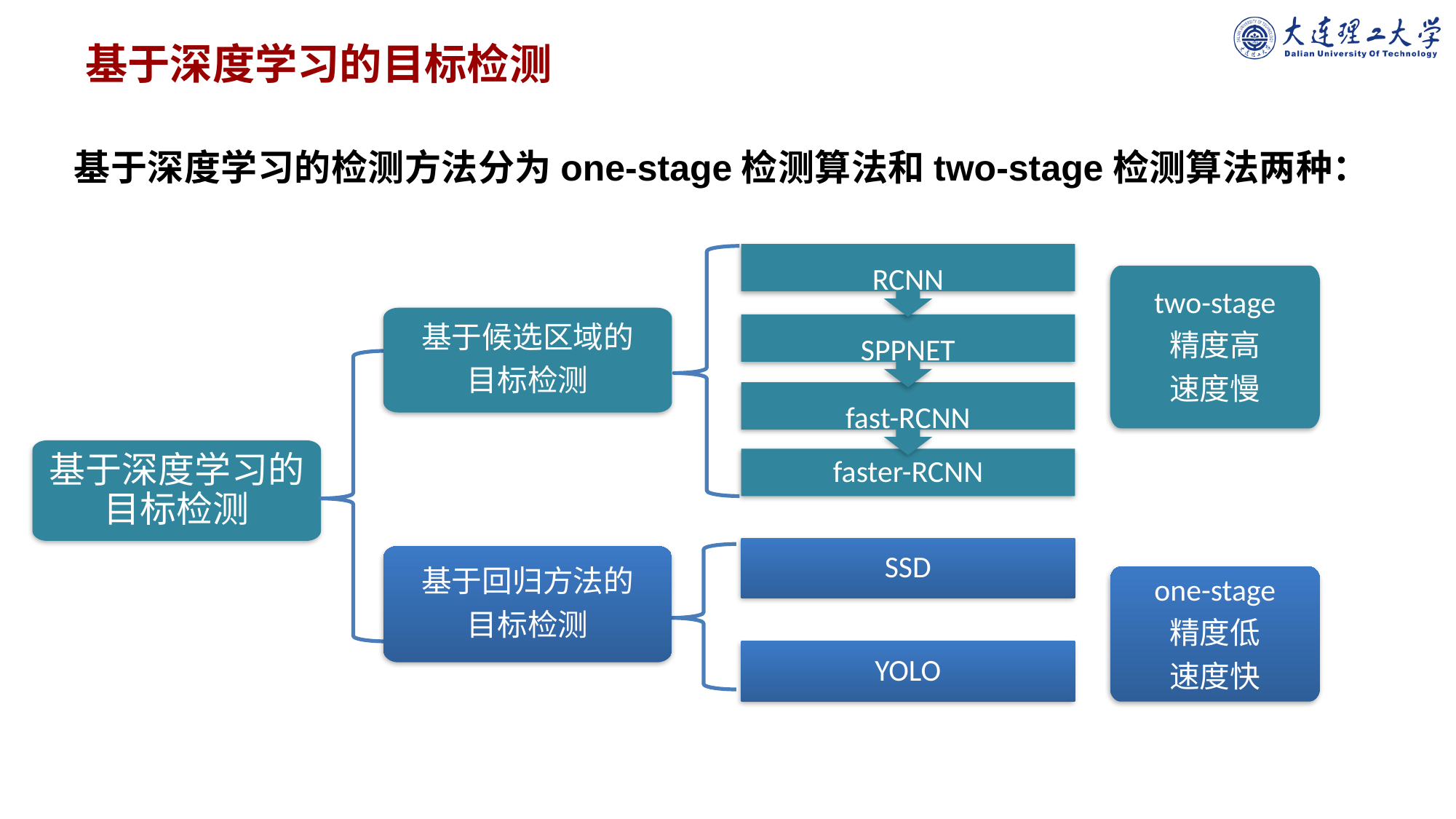

# 基于深度学习的目标检测

基于深度学习的检测方法分为one-stage检测算法和two-stage检测算法两种：
RCNN
SPPNET
fast-RCNN
faster-RCNN

two-stage
精度高
速度慢
基于候选区域的
目标检测

基于深度学习的目标检测
SSD

基于回归方法的
目标检测
one-stage
精度低
速度快
YOLO